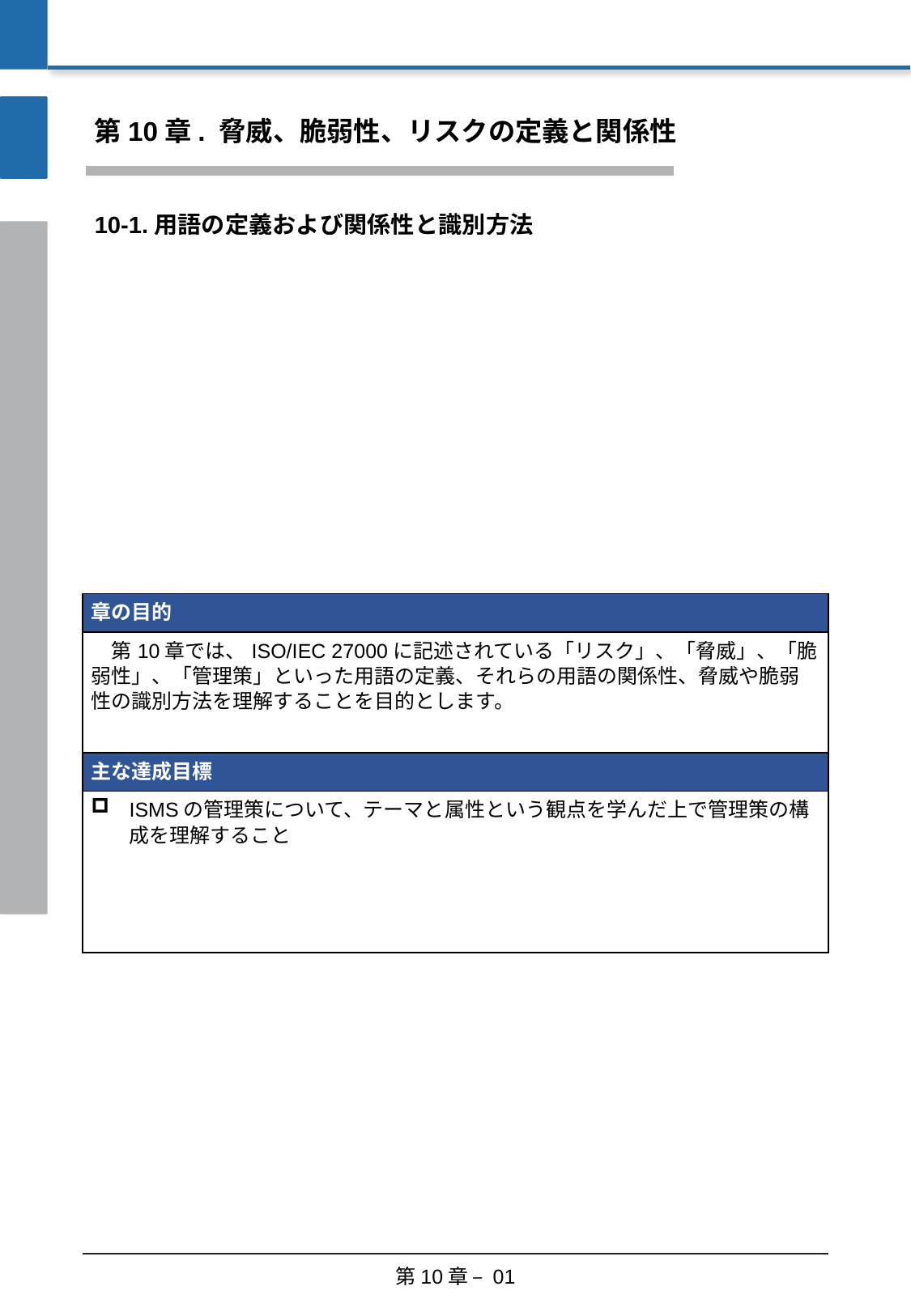

第10章. 脅威、脆弱性、リスクの定義と関係性
10-1. 用語の定義および関係性と識別方法

| 章の目的 |
| --- |
| 第10章では、ISO/IEC 27000に記述されている「リスク」、「脅威」、「脆弱性」、「管理策」といった用語の定義、それらの用語の関係性、脅威や脆弱性の識別方法を理解することを目的とします。 |
| 主な達成目標 |
| ISO/IEC 27000に定義されている「リスク」、「脅威」、「脆弱性」、「管理策」の定義を理解すること 「リスク」、「脅威」、「脆弱性」などの関係性を理解すること 脆弱性、脅威の識別方法を理解すること |
| 主な達成目標 |
| --- |
| ISMSの管理策について、テーマと属性という観点を学んだ上で管理策の構成を理解すること |
第10章 – 01